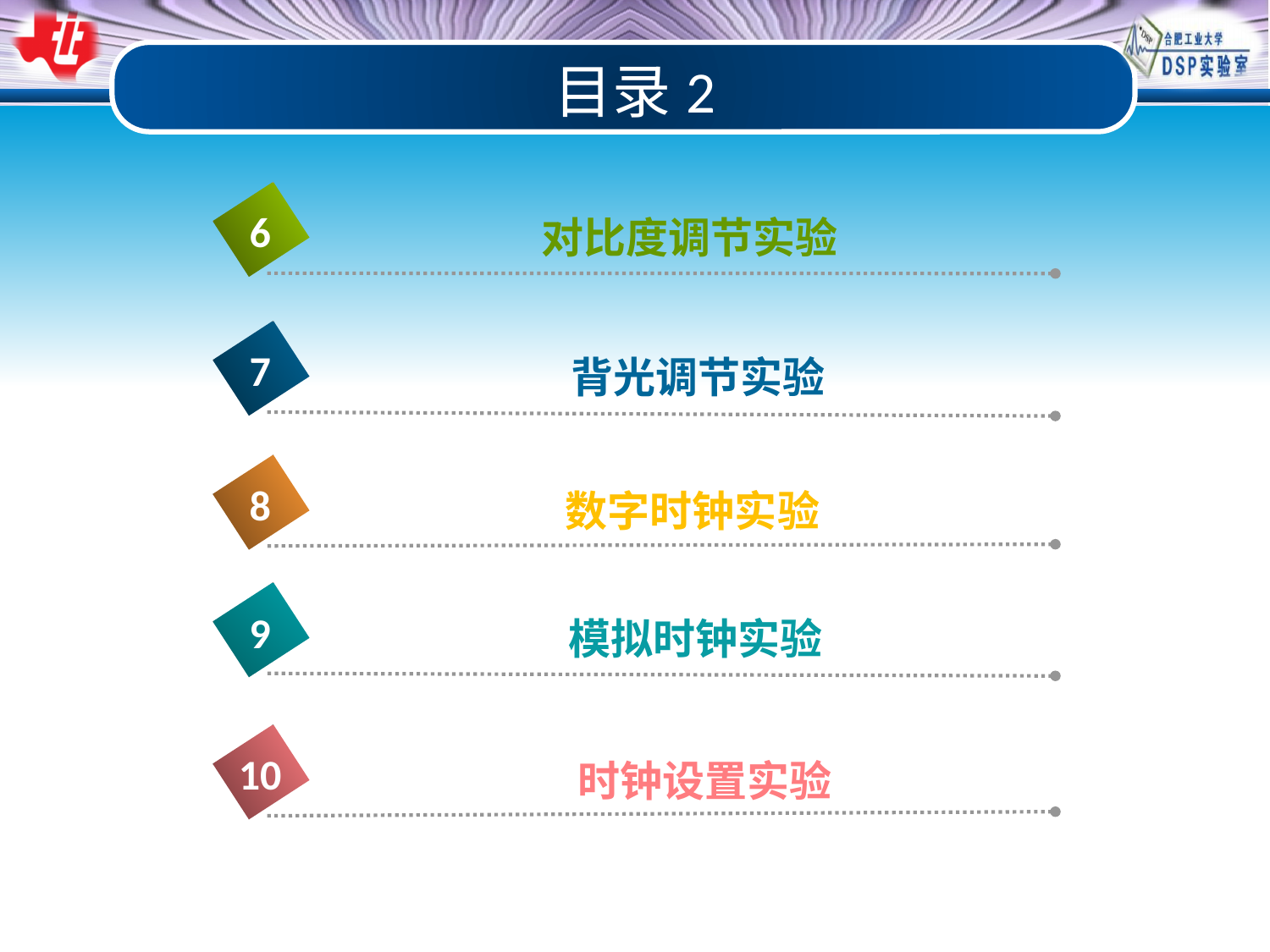

目录2

6
对比度调节实验

7
  背光调节实验

8
数字时钟实验

9
模拟时钟实验

10
  时钟设置实验